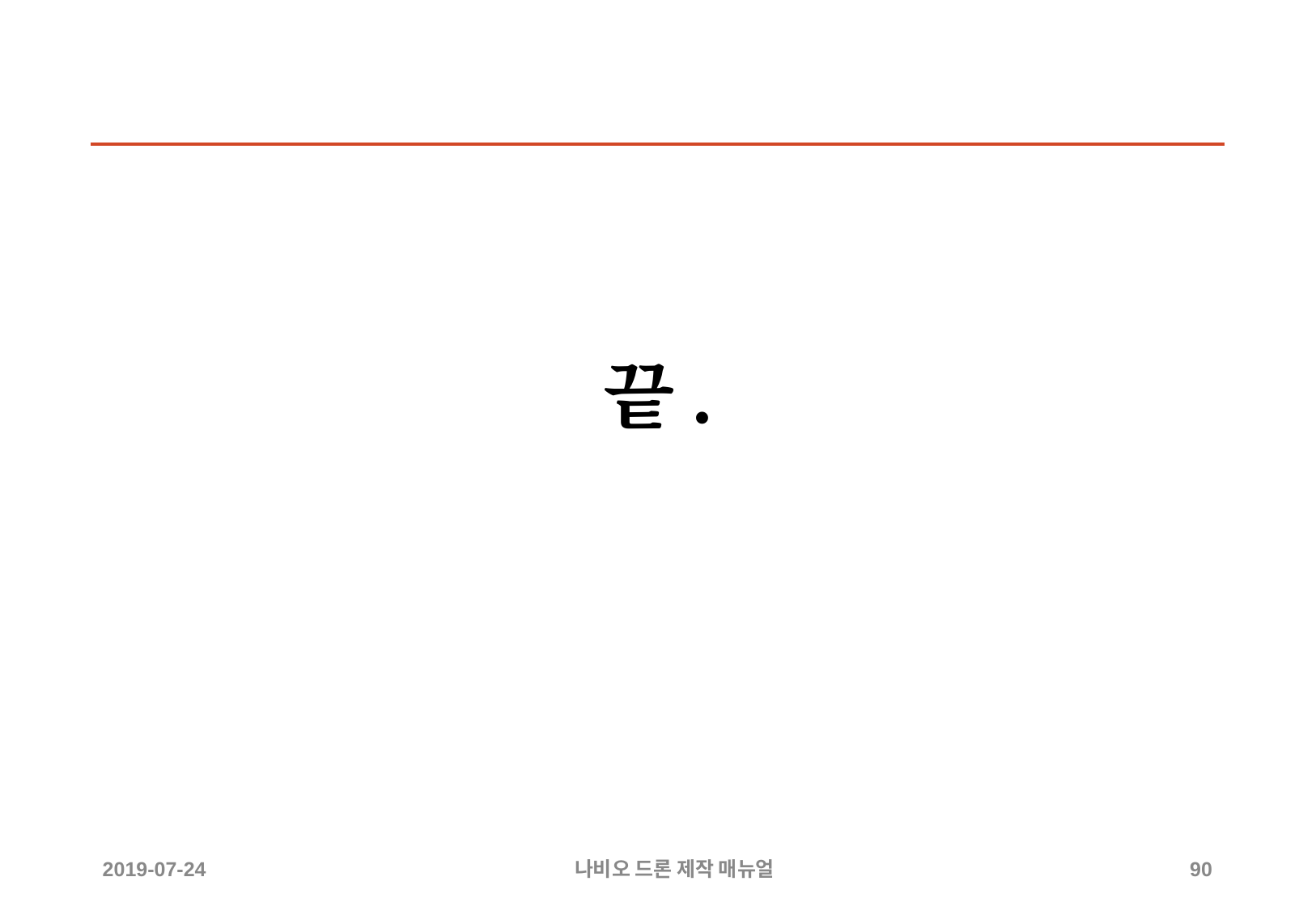

# 끝.
2019-07-24
나비오 드론 제작 매뉴얼
90